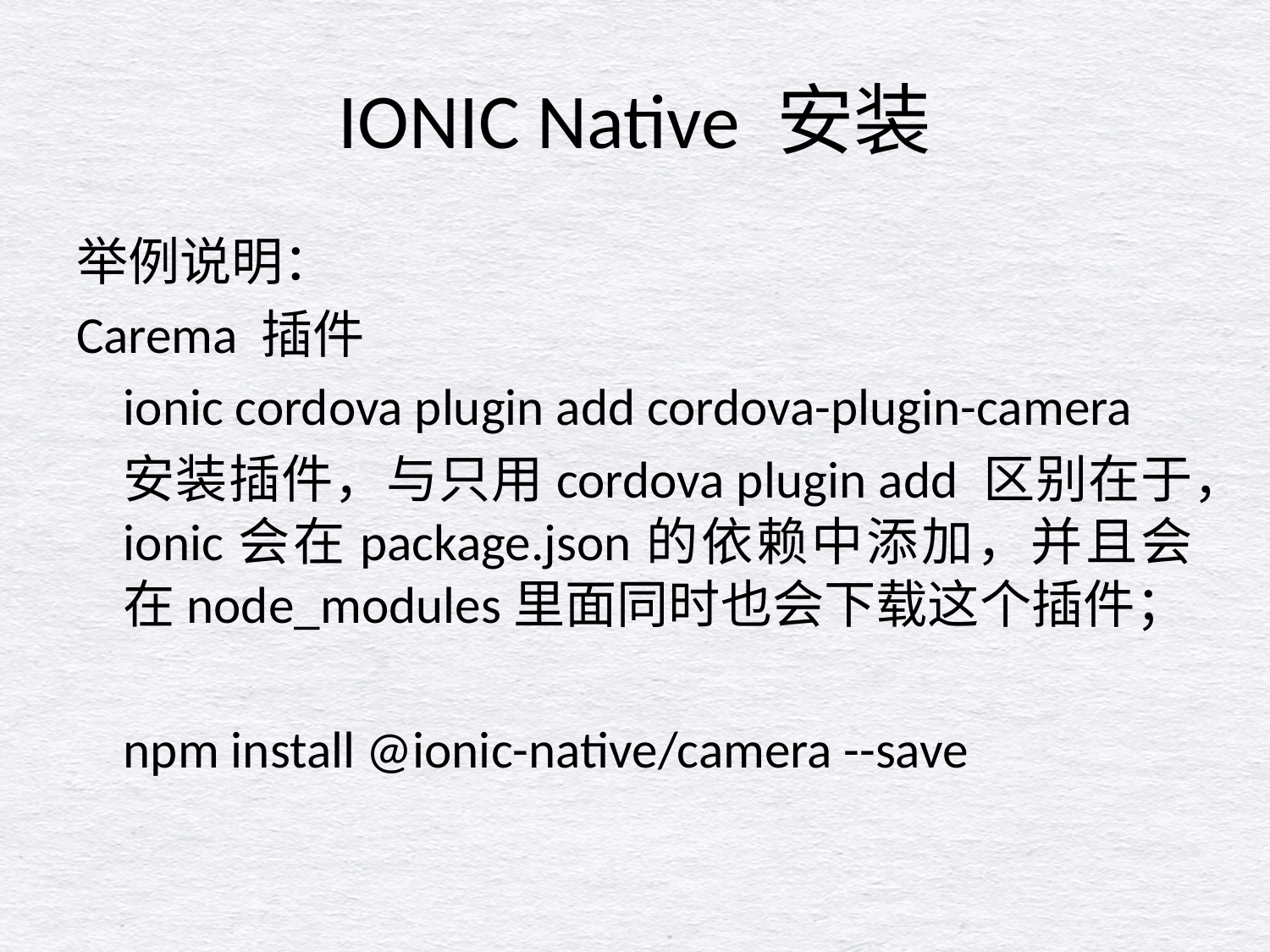

# IONIC Native 安装
举例说明：
Carema 插件
ionic cordova plugin add cordova-plugin-camera
安装插件，与只用cordova plugin add 区别在于，ionic会在package.json的依赖中添加，并且会在node_modules里面同时也会下载这个插件；

	npm install @ionic-native/camera --save